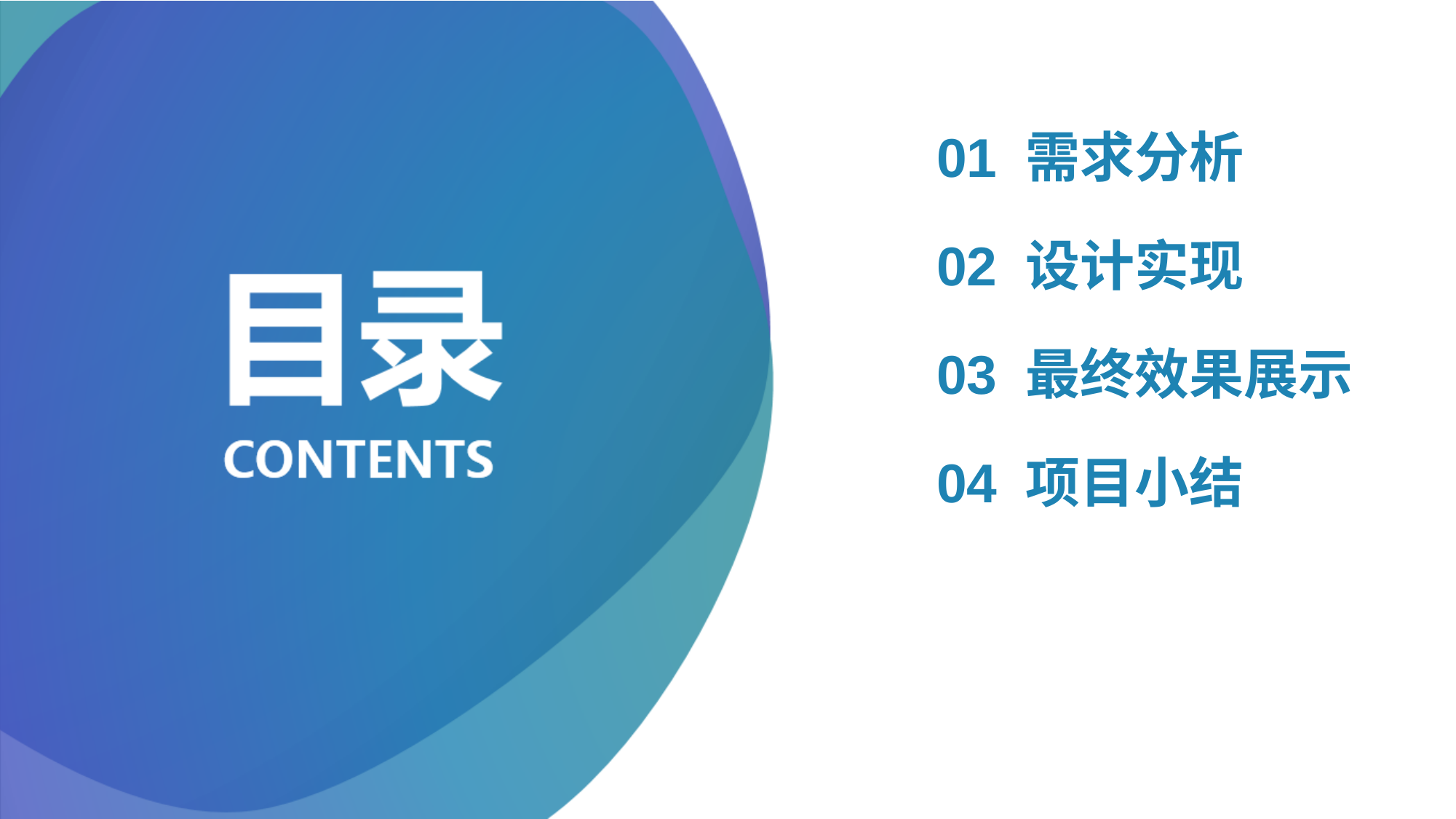

01 需求分析
02 设计实现
03 最终效果展示
04 项目小结